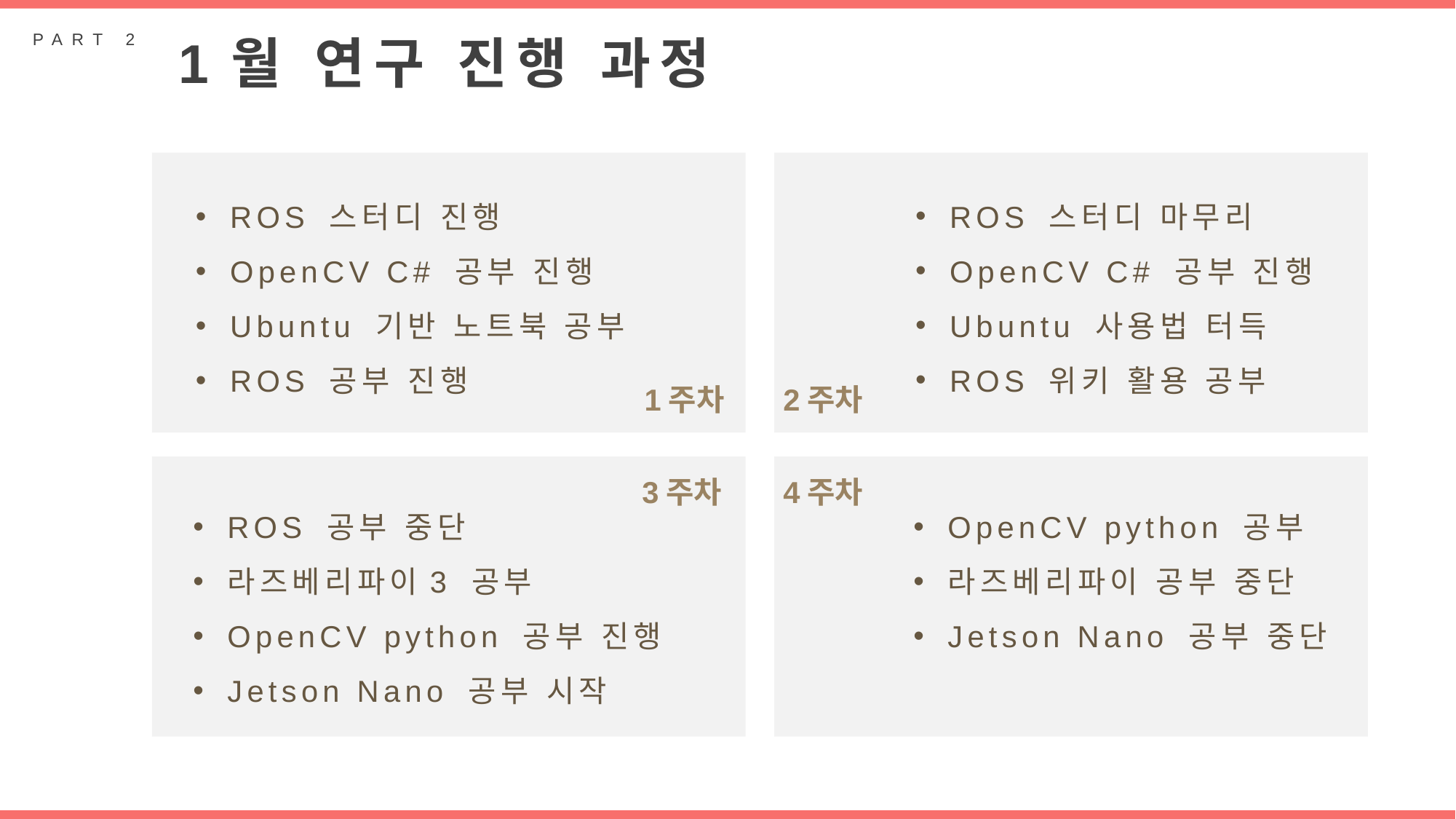

PART 2
1월 연구 진행 과정

ROS 스터디 마무리
OpenCV C# 공부 진행
Ubuntu 사용법 터득
ROS 위키 활용 공부
ROS 스터디 진행
OpenCV C# 공부 진행
Ubuntu 기반 노트북 공부
ROS 공부 진행
1주차

ROS 공부 중단
라즈베리파이3 공부
OpenCV python 공부 진행
Jetson Nano 공부 시작
OpenCV python 공부
라즈베리파이 공부 중단
Jetson Nano 공부 중단
2주차
3주차
4주차